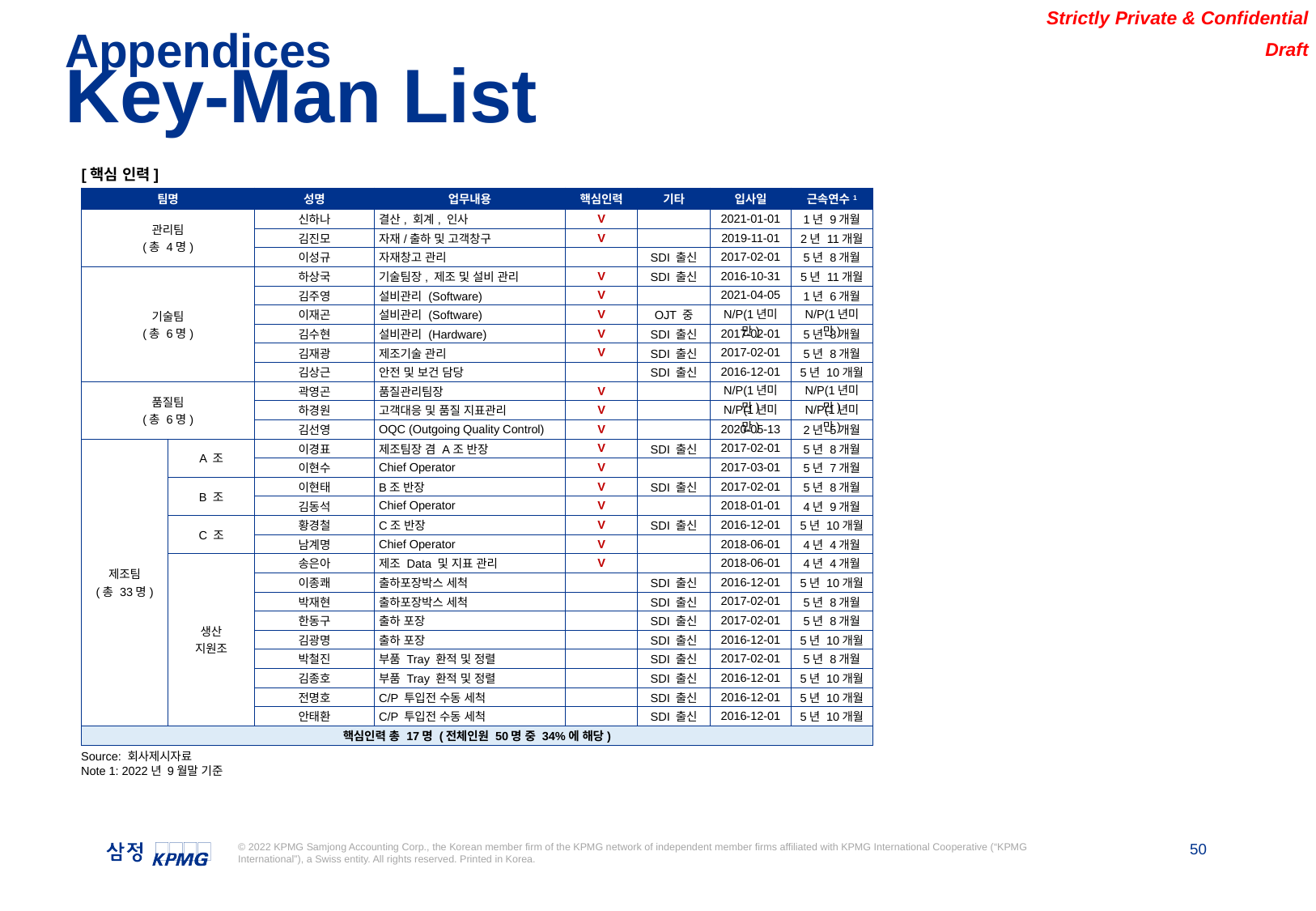

Appendices
Key-Man List
[핵심 인력]
| 팀명 |  | 성명 | 업무내용 | 핵심인력 | 기타 | 입사일 | 근속연수1 |
| --- | --- | --- | --- | --- | --- | --- | --- |
| 관리팀 (총 4명) |  | 신하나 | 결산, 회계, 인사 | V |  | 2021-01-01 | 1년 9개월 |
|  |  | 김진모 | 자재/출하 및 고객창구 | V |  | 2019-11-01 | 2년 11개월 |
|  |  | 이성규 | 자재창고 관리 |  | SDI 출신 | 2017-02-01 | 5년 8개월 |
| 기술팀 (총 6명) |  | 하상국 | 기술팀장, 제조 및 설비 관리 | V | SDI 출신 | 2016-10-31 | 5년 11개월 |
|  |  | 김주영 | 설비관리 (Software) | V |  | 2021-04-05 | 1년 6개월 |
|  |  | 이재곤 | 설비관리 (Software) | V | OJT 중 | N/P(1년미만) | N/P(1년미만) |
|  |  | 김수현 | 설비관리 (Hardware) | V | SDI 출신 | 2017-02-01 | 5년 8개월 |
|  |  | 김재광 | 제조기술 관리 | V | SDI 출신 | 2017-02-01 | 5년 8개월 |
|  |  | 김상근 | 안전 및 보건 담당 |  | SDI 출신 | 2016-12-01 | 5년 10개월 |
| 품질팀 (총 6명) |  | 곽영곤 | 품질관리팀장 | V |  | N/P(1년미만) | N/P(1년미만) |
|  |  | 하경원 | 고객대응 및 품질 지표관리 | V |  | N/P(1년미만) | N/P(1년미만) |
|  |  | 김선영 | OQC (Outgoing Quality Control) | V |  | 2020-05-13 | 2년 5개월 |
| 제조팀 (총 33명) | A 조 | 이경표 | 제조팀장 겸 A조 반장 | V | SDI 출신 | 2017-02-01 | 5년 8개월 |
|  |  | 이현수 | Chief Operator | V |  | 2017-03-01 | 5년 7개월 |
|  | B 조 | 이현태 | B조 반장 | V | SDI 출신 | 2017-02-01 | 5년 8개월 |
|  |  | 김동석 | Chief Operator | V |  | 2018-01-01 | 4년 9개월 |
|  | C 조 | 황경철 | C조 반장 | V | SDI 출신 | 2016-12-01 | 5년 10개월 |
|  |  | 남계명 | Chief Operator | V |  | 2018-06-01 | 4년 4개월 |
|  | 생산 지원조 | 송은아 | 제조 Data 및 지표 관리 | V |  | 2018-06-01 | 4년 4개월 |
|  |  | 이종쾌 | 출하포장박스 세척 |  | SDI 출신 | 2016-12-01 | 5년 10개월 |
|  |  | 박재현 | 출하포장박스 세척 |  | SDI 출신 | 2017-02-01 | 5년 8개월 |
|  |  | 한동구 | 출하 포장 |  | SDI 출신 | 2017-02-01 | 5년 8개월 |
|  |  | 김광명 | 출하 포장 |  | SDI 출신 | 2016-12-01 | 5년 10개월 |
|  |  | 박철진 | 부품 Tray 환적 및 정렬 |  | SDI 출신 | 2017-02-01 | 5년 8개월 |
|  |  | 김종호 | 부품 Tray 환적 및 정렬 |  | SDI 출신 | 2016-12-01 | 5년 10개월 |
|  |  | 전명호 | C/P 투입전 수동 세척 |  | SDI 출신 | 2016-12-01 | 5년 10개월 |
|  |  | 안태환 | C/P 투입전 수동 세척 |  | SDI 출신 | 2016-12-01 | 5년 10개월 |
| 핵심인력 총 17명 (전체인원 50명 중 34%에 해당) |  |  |  |  |  |  |  |
Source: 회사제시자료
Note 1: 2022년 9월말 기준